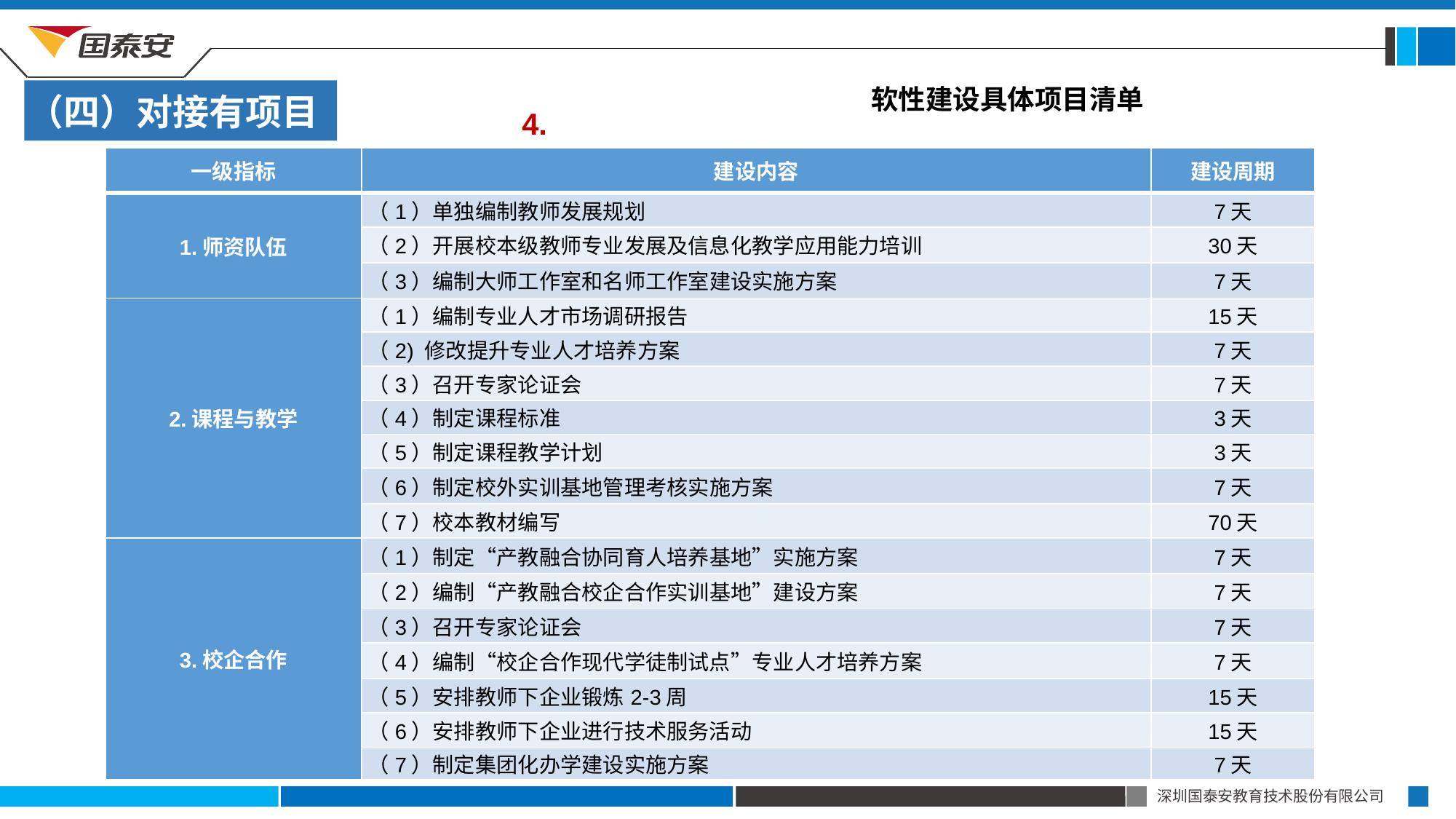

（四）对接有项目

软性建设具体项目清单
4.
| 一级指标 | 建设内容 | 建设周期 |
| --- | --- | --- |
| 1.师资队伍 | （1）单独编制教师发展规划 | 7天 |
|  | （2）开展校本级教师专业发展及信息化教学应用能力培训 | 30天 |
|  | （3）编制大师工作室和名师工作室建设实施方案 | 7天 |
| 2.课程与教学 | （1）编制专业人才市场调研报告 | 15天 |
|  | （2) 修改提升专业人才培养方案 | 7天 |
|  | （3）召开专家论证会 | 7天 |
|  | （4）制定课程标准 | 3天 |
|  | （5）制定课程教学计划 | 3天 |
|  | （6）制定校外实训基地管理考核实施方案 | 7天 |
|  | （7）校本教材编写 | 70天 |
| 3.校企合作 | （1）制定“产教融合协同育人培养基地”实施方案 | 7天 |
|  | （2）编制“产教融合校企合作实训基地”建设方案 | 7天 |
|  | （3）召开专家论证会 | 7天 |
|  | （4）编制“校企合作现代学徒制试点”专业人才培养方案 | 7天 |
|  | （5）安排教师下企业锻炼2-3周 | 15天 |
|  | （6）安排教师下企业进行技术服务活动 | 15天 |
|  | （7）制定集团化办学建设实施方案 | 7天 |